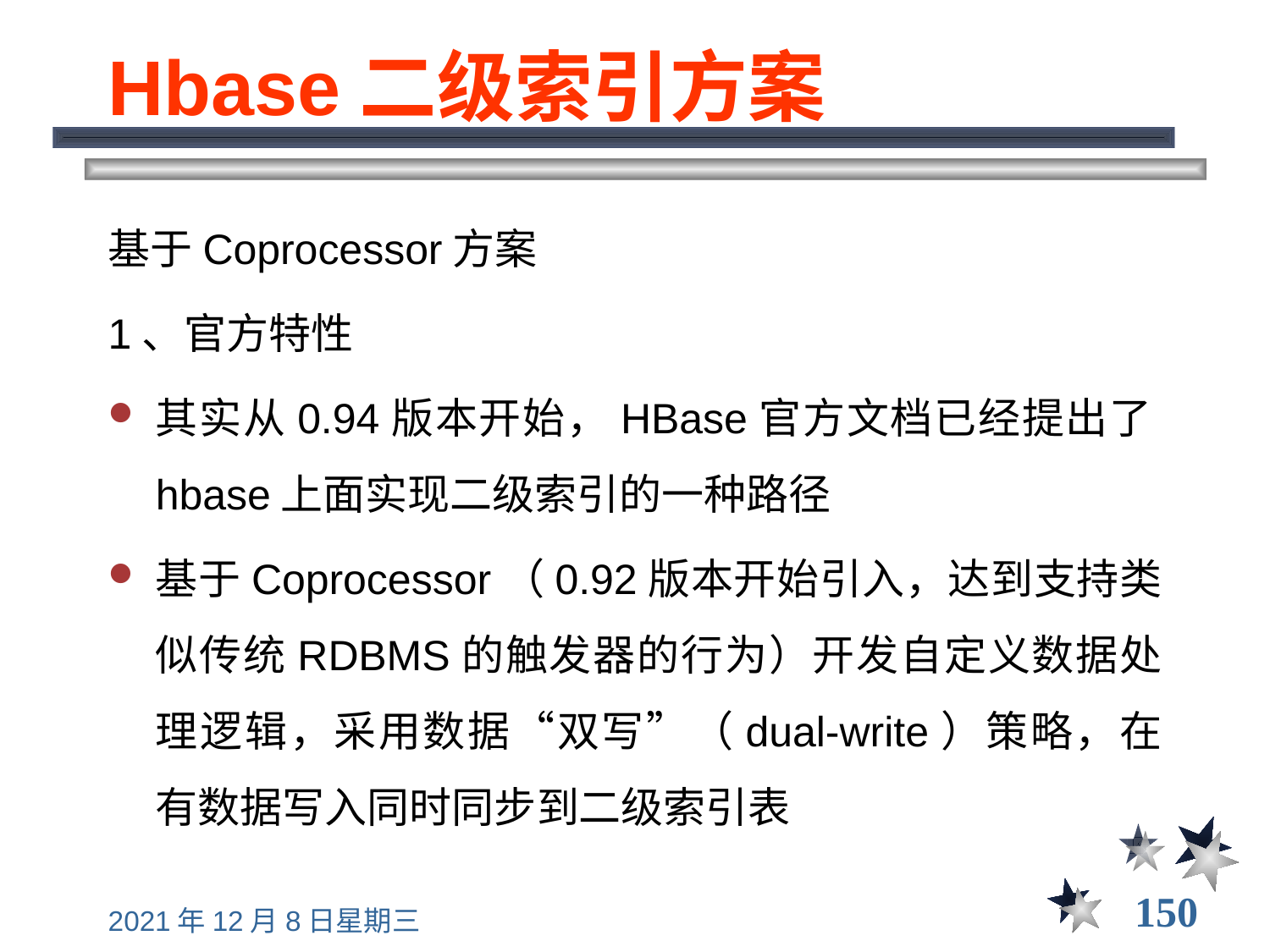

# Hbase二级索引方案
基于Coprocessor方案
1、官方特性
其实从0.94版本开始，HBase官方文档已经提出了hbase上面实现二级索引的一种路径
基于Coprocessor（0.92版本开始引入，达到支持类似传统RDBMS的触发器的行为）开发自定义数据处理逻辑，采用数据“双写”（dual-write）策略，在有数据写入同时同步到二级索引表

150
2021年12月8日星期三
大数据管理----前言